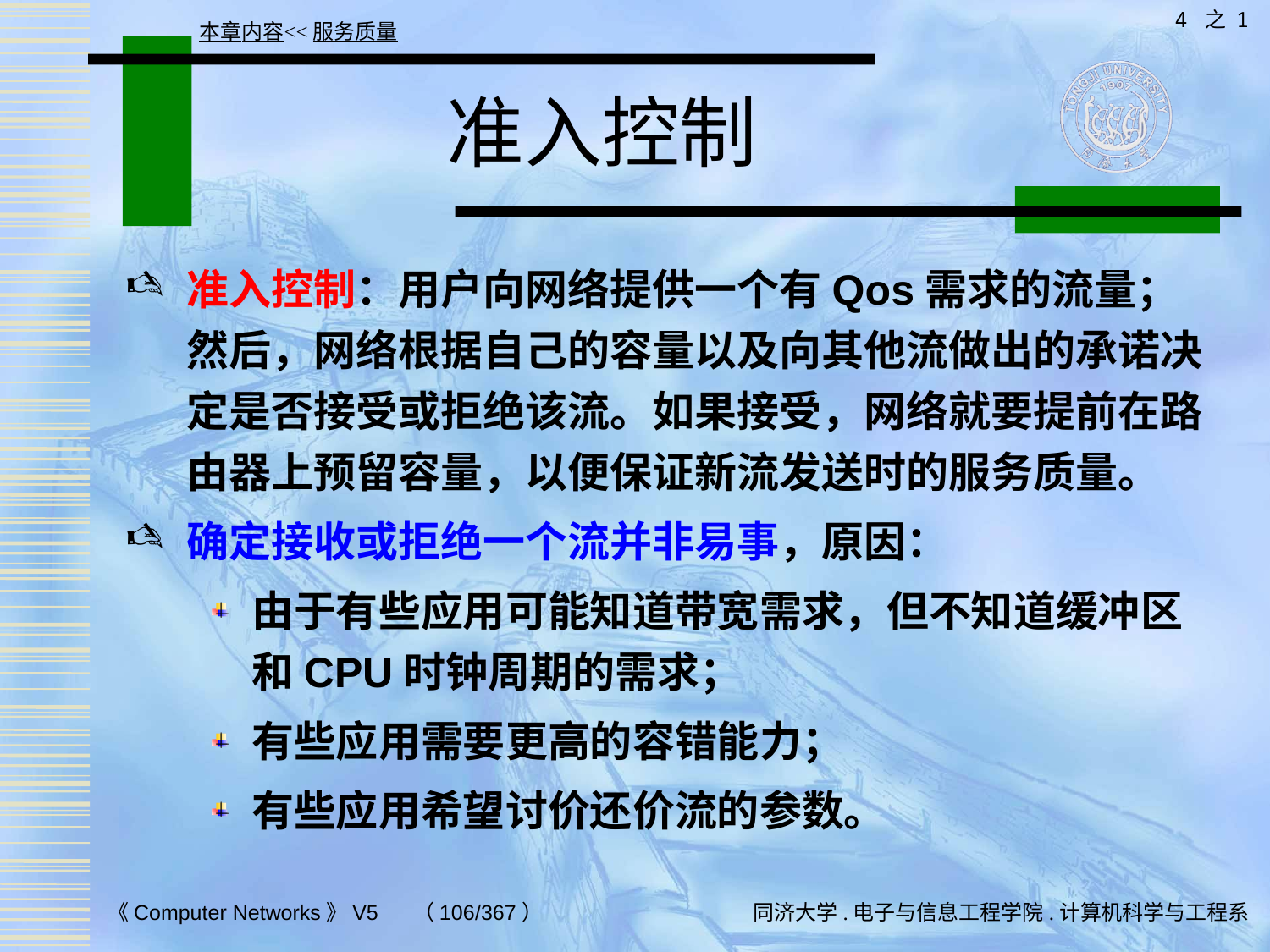

4 之 1
本章内容<<服务质量
# 准入控制
准入控制：用户向网络提供一个有Qos需求的流量；然后，网络根据自己的容量以及向其他流做出的承诺决定是否接受或拒绝该流。如果接受，网络就要提前在路由器上预留容量，以便保证新流发送时的服务质量。
确定接收或拒绝一个流并非易事，原因：
由于有些应用可能知道带宽需求，但不知道缓冲区和CPU时钟周期的需求；
有些应用需要更高的容错能力；
有些应用希望讨价还价流的参数。